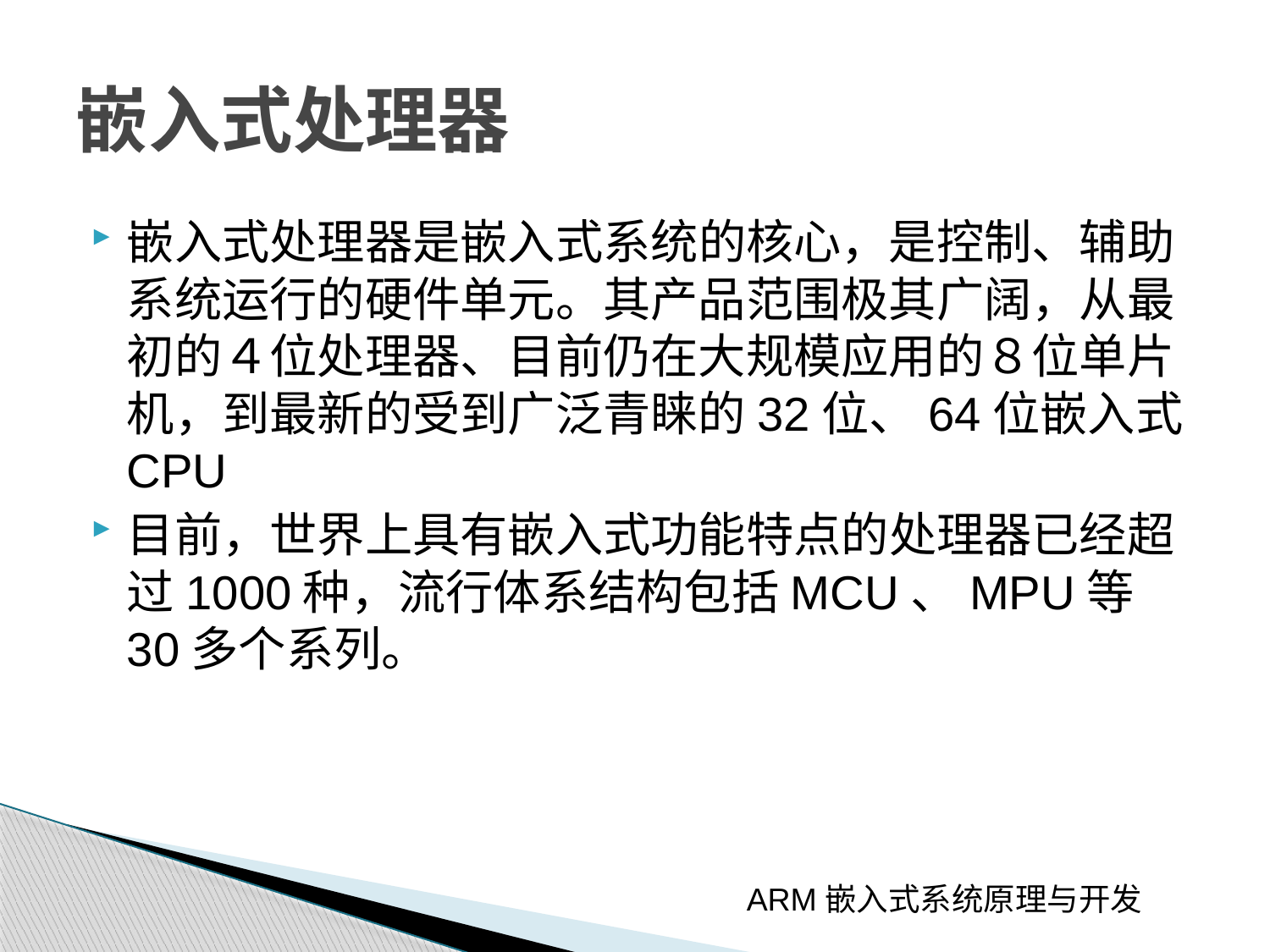

# 嵌入式处理器
嵌入式处理器是嵌入式系统的核心，是控制、辅助系统运行的硬件单元。其产品范围极其广阔，从最初的４位处理器、目前仍在大规模应用的８位单片机，到最新的受到广泛青睐的32位、64位嵌入式CPU
目前，世界上具有嵌入式功能特点的处理器已经超过1000种，流行体系结构包括MCU、MPU等30多个系列。
ARM嵌入式系统原理与开发